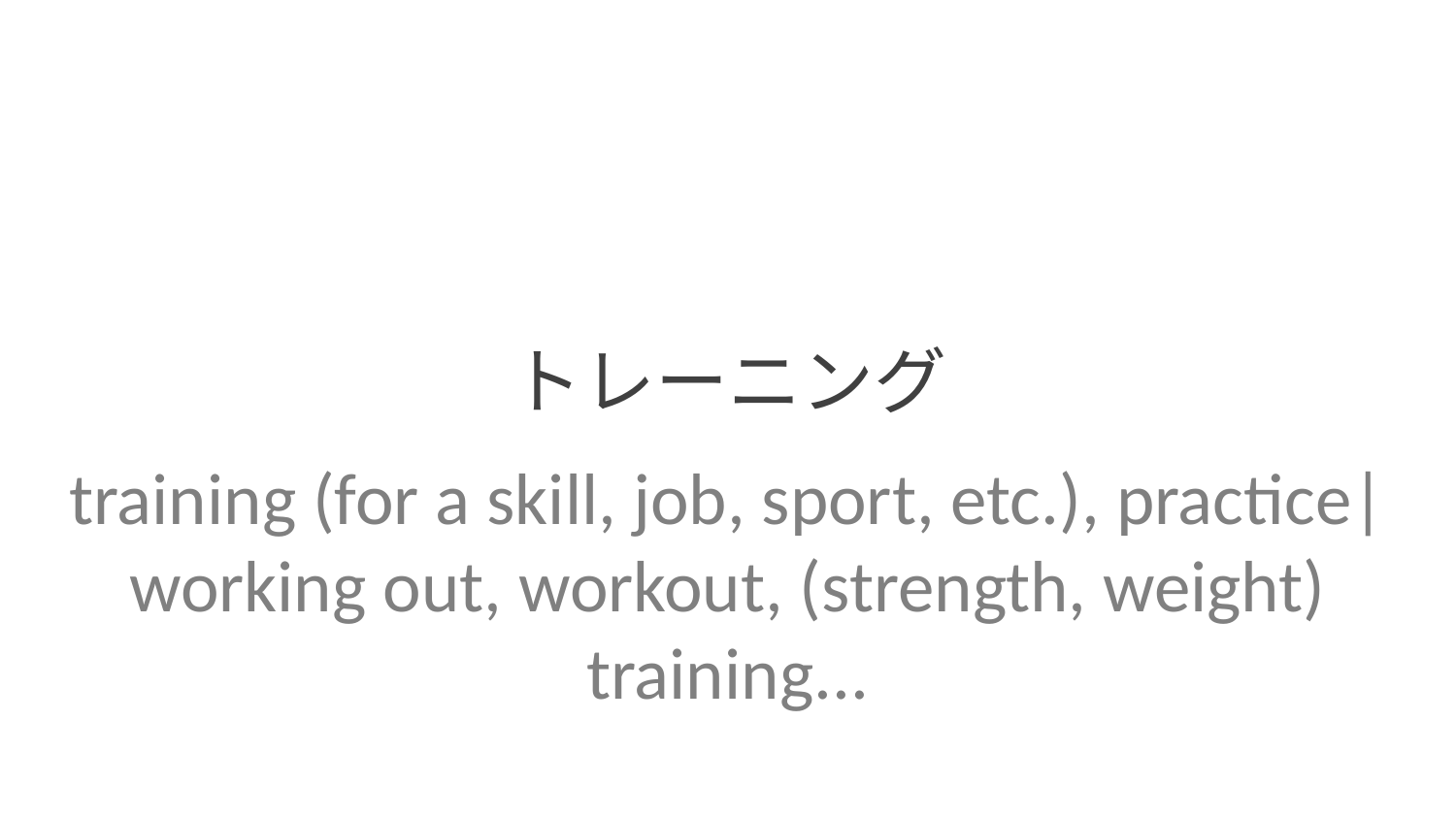

トレーニング
training (for a skill, job, sport, etc.), practice| working out, workout, (strength, weight) training...